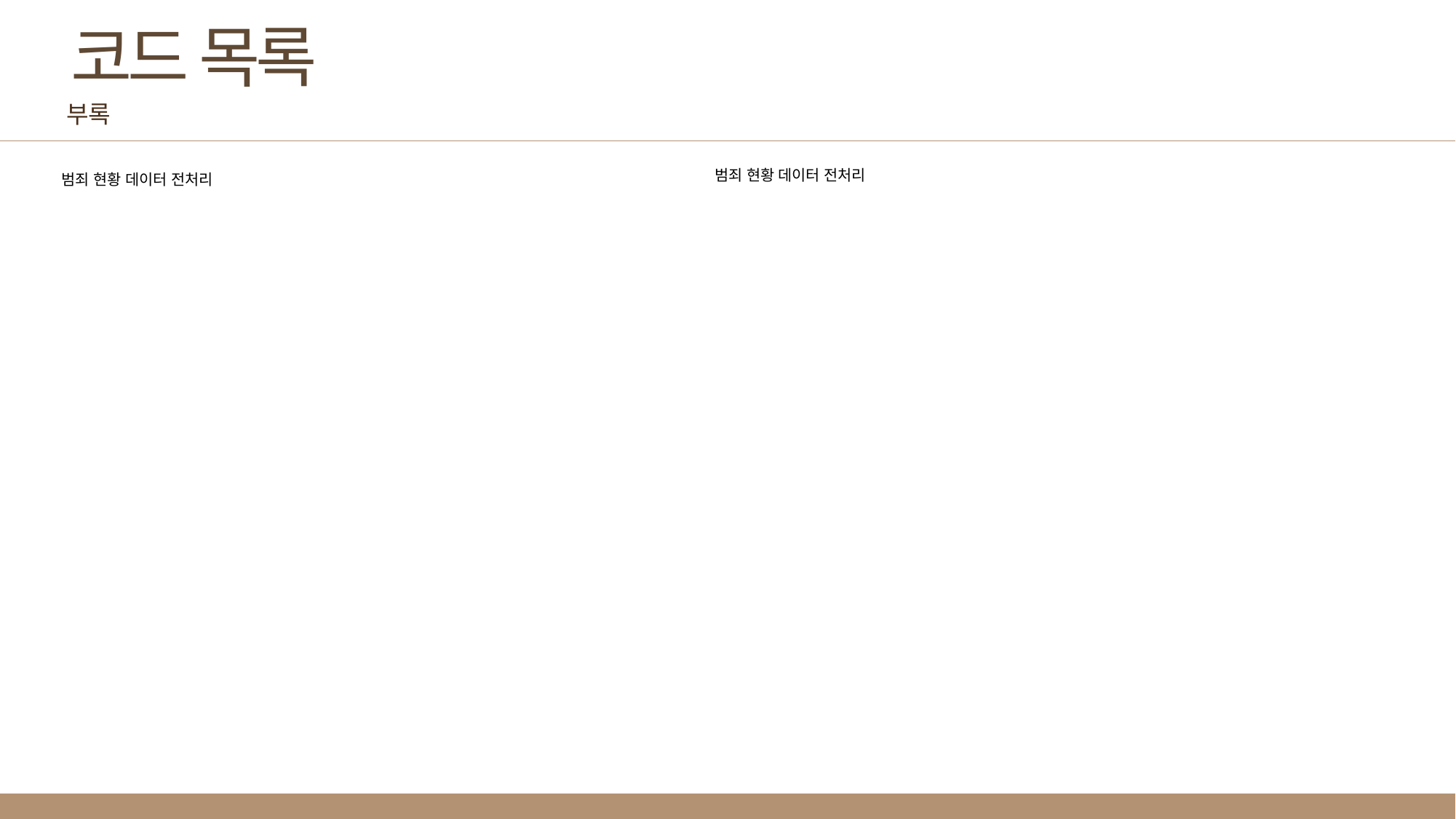

코드 목록
부록
범죄 현황 데이터 전처리
범죄 현황 데이터 전처리